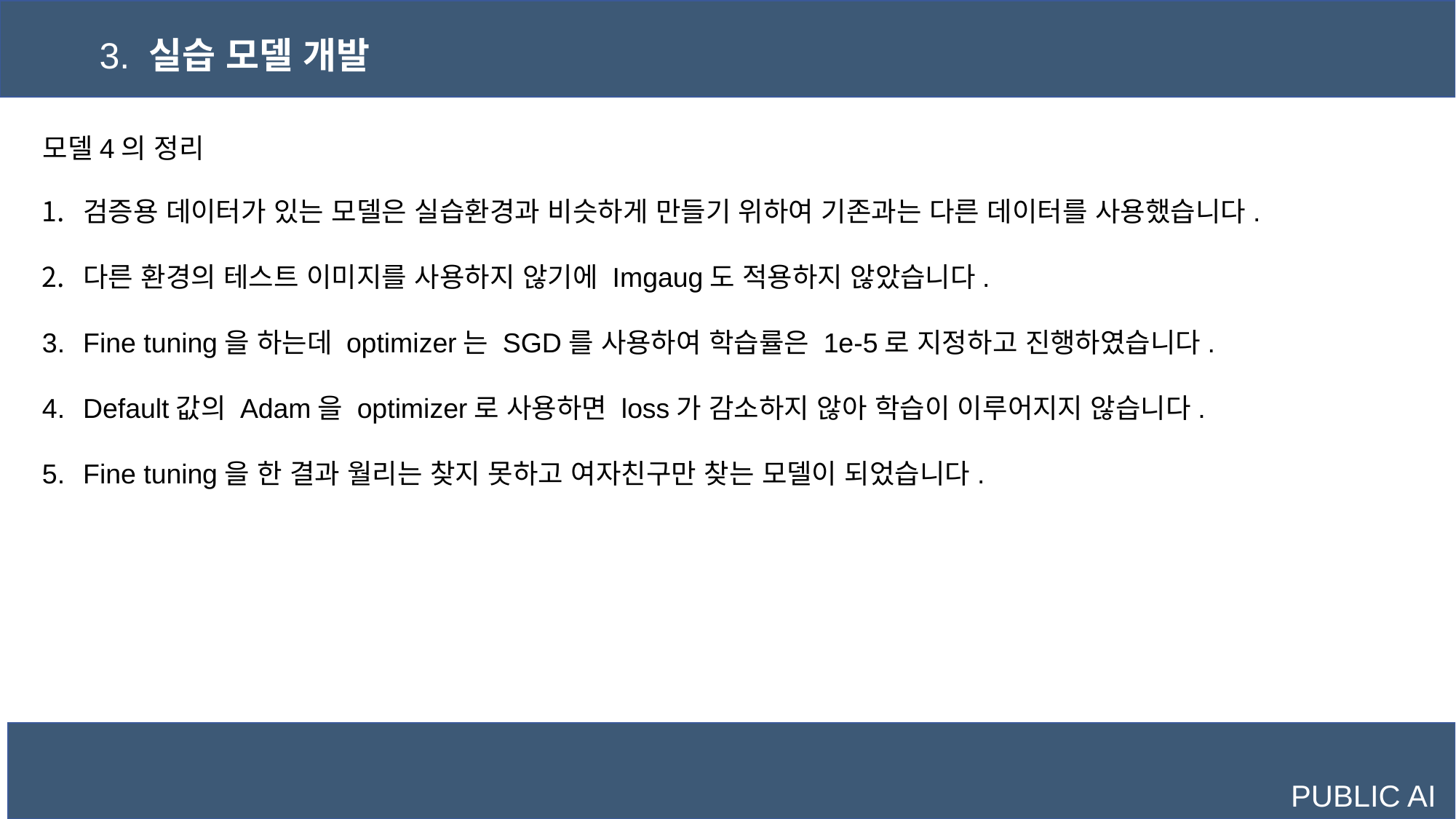

3. 실습 모델 개발

모델4의 정리
검증용 데이터가 있는 모델은 실습환경과 비슷하게 만들기 위하여 기존과는 다른 데이터를 사용했습니다.

다른 환경의 테스트 이미지를 사용하지 않기에 Imgaug도 적용하지 않았습니다.

Fine tuning을 하는데 optimizer는 SGD를 사용하여 학습률은 1e-5로 지정하고 진행하였습니다.

Default값의 Adam을 optimizer로 사용하면 loss가 감소하지 않아 학습이 이루어지지 않습니다.

Fine tuning을 한 결과 월리는 찾지 못하고 여자친구만 찾는 모델이 되었습니다.